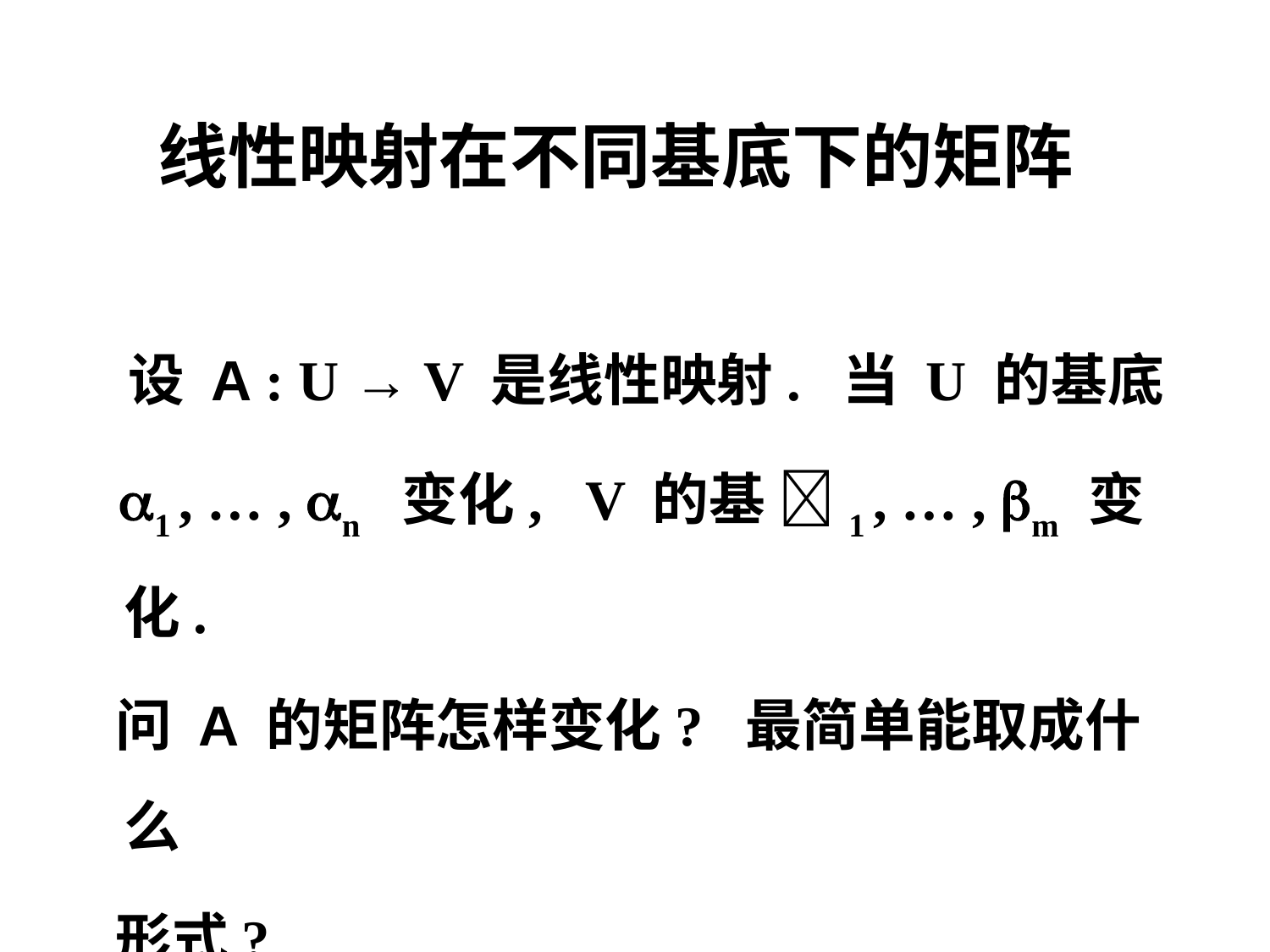

线性映射在不同基底下的矩阵

   设 A : U → V 是线性映射.  当 U 的基底
   α1 , … , αn  变化,   V 的基 β1 , … , βm  变化.
  问 A 的矩阵怎样变化?  最简单能取成什么
  形式?